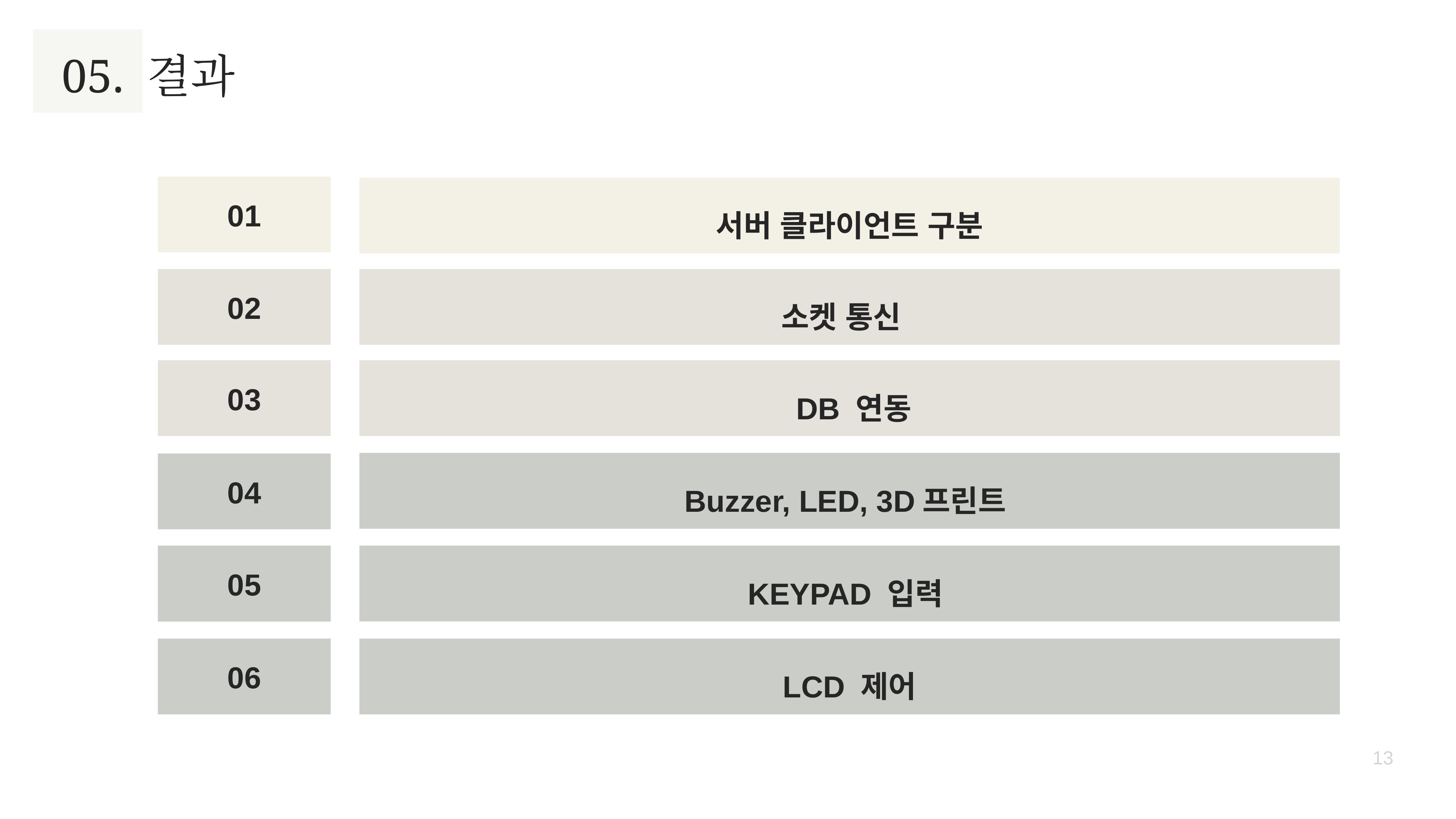

05. 결과
01
서버 클라이언트 구분
02
소켓 통신
 DB 연동
03
Buzzer, LED, 3D프린트
04
KEYPAD 입력
05
06
LCD 제어
13